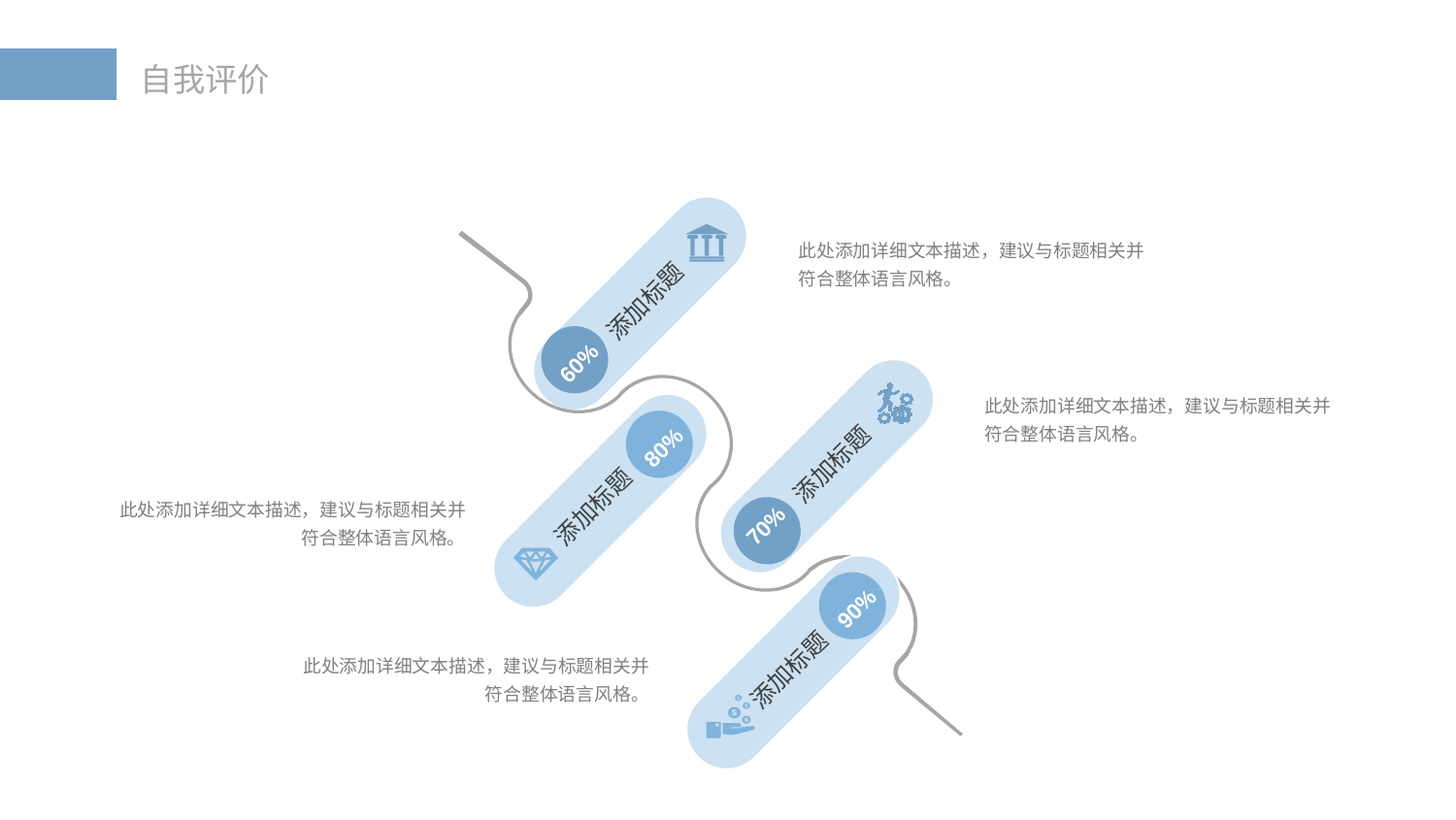

此处添加详细文本描述，建议与标题相关并符合整体语言风格。

添加标题

60%
此处添加详细文本描述，建议与标题相关并符合整体语言风格。

添加标题

70%

80%

添加标题

此处添加详细文本描述，建议与标题相关并符合整体语言风格。

90%

添加标题

此处添加详细文本描述，建议与标题相关并符合整体语言风格。